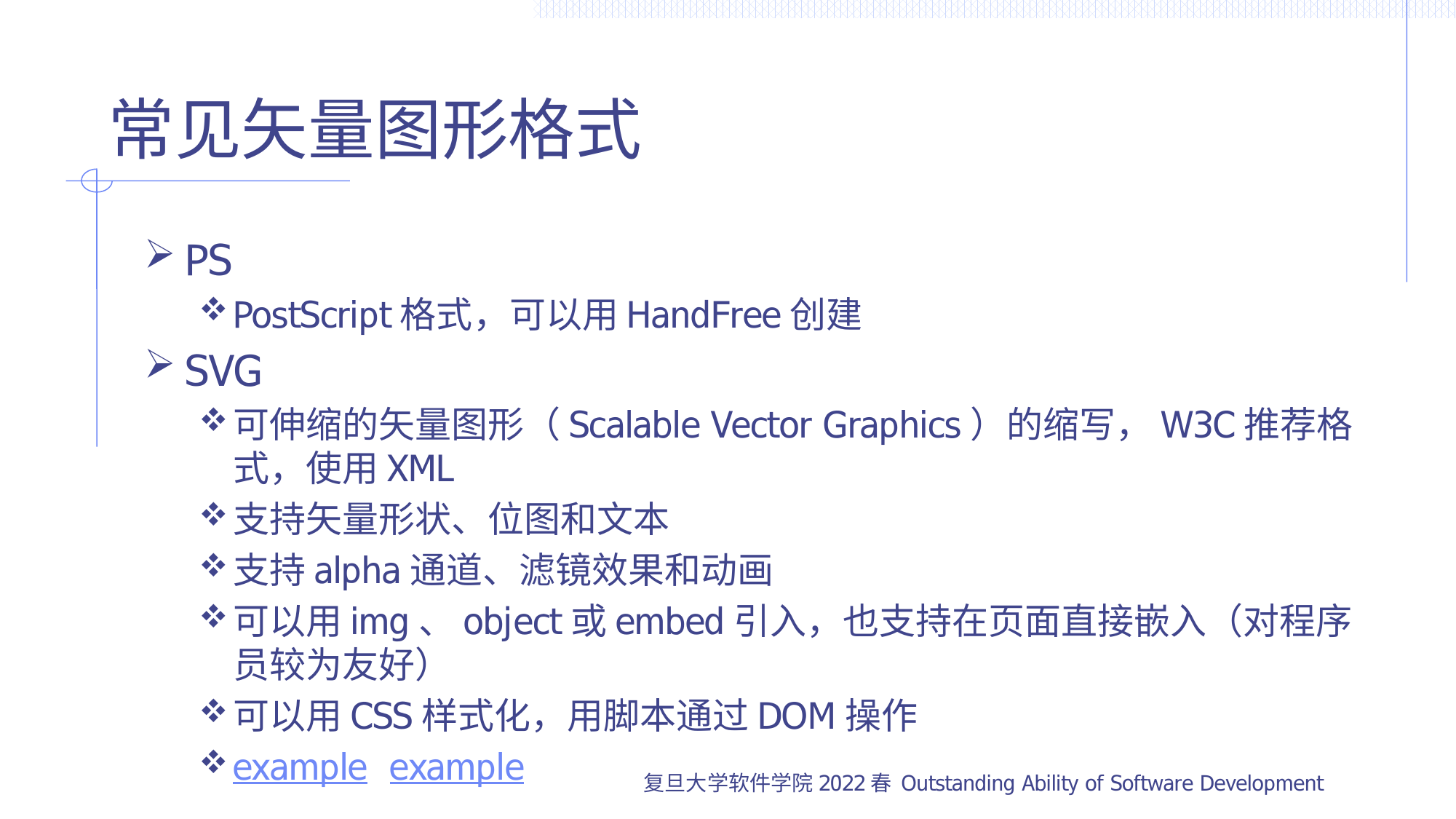

# 常见矢量图形格式
PS
PostScript格式，可以用HandFree创建
SVG
可伸缩的矢量图形（Scalable Vector Graphics）的缩写，W3C推荐格式，使用XML
支持矢量形状、位图和文本
支持alpha通道、滤镜效果和动画
可以用img、object或embed引入，也支持在页面直接嵌入（对程序员较为友好）
可以用CSS样式化，用脚本通过DOM操作
example  example